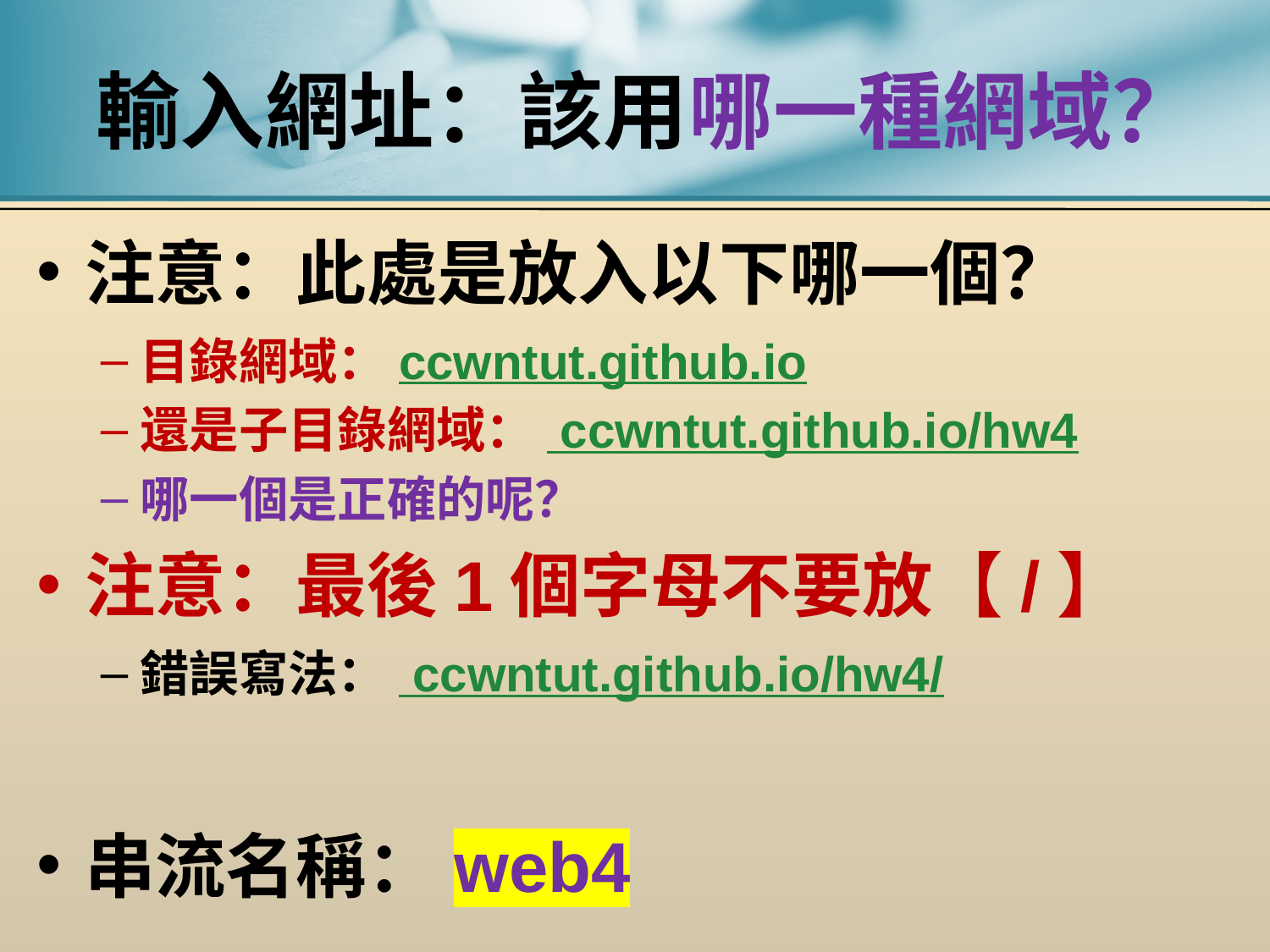

# 輸入網址：該用哪一種網域？
注意：此處是放入以下哪一個？
目錄網域：ccwntut.github.io
還是子目錄網域： ccwntut.github.io/hw4
哪一個是正確的呢？
注意：最後1個字母不要放【/】
錯誤寫法： ccwntut.github.io/hw4/

串流名稱：web4